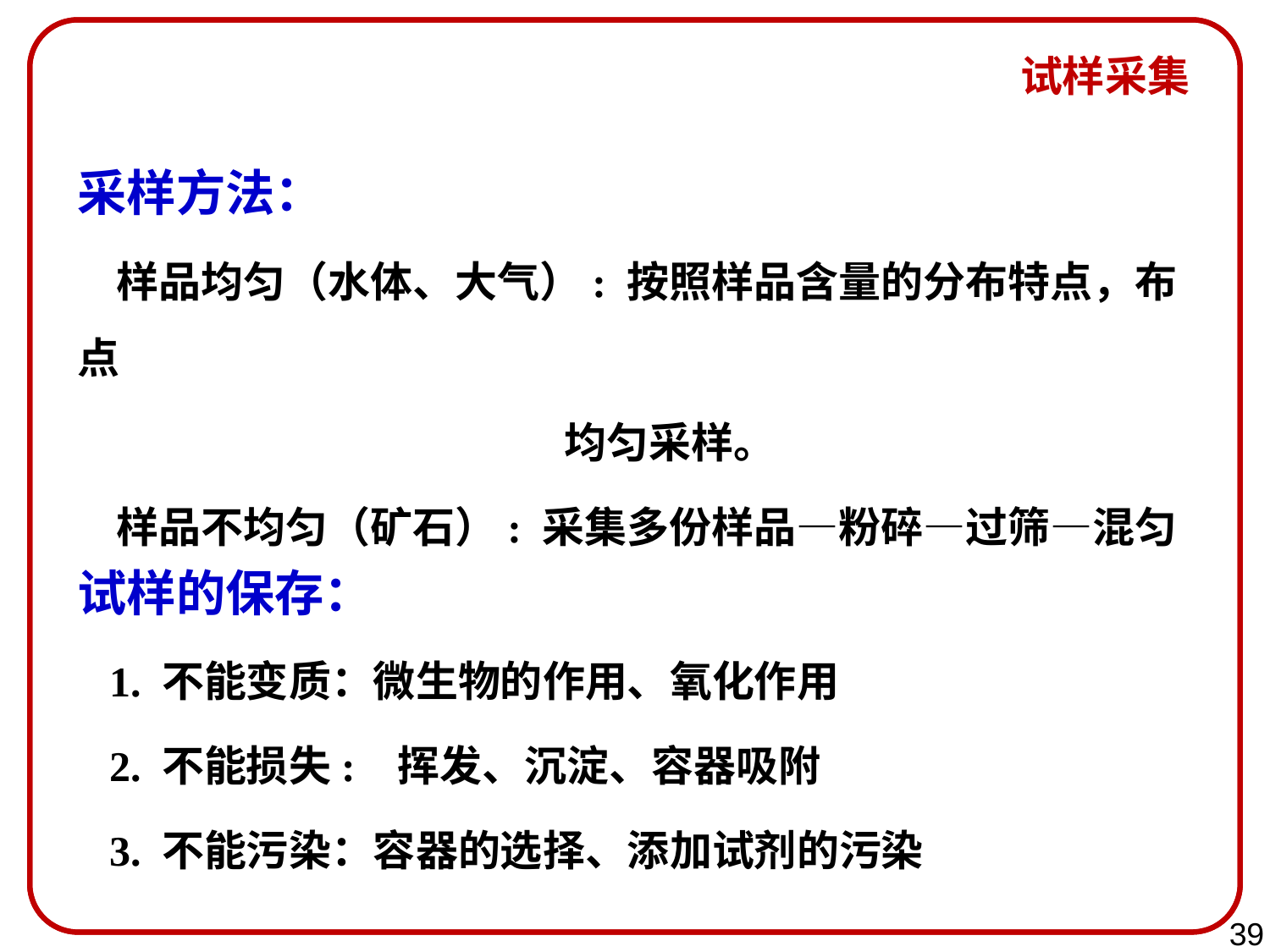

试样采集
采样方法：
   样品均匀（水体、大气）: 按照样品含量的分布特点，布点
                                                  均匀采样。
   样品不均匀（矿石）: 采集多份样品—粉碎—过筛—混匀
试样的保存：
   1. 不能变质：微生物的作用、氧化作用
   2. 不能损失:   挥发、沉淀、容器吸附
   3. 不能污染：容器的选择、添加试剂的污染
39